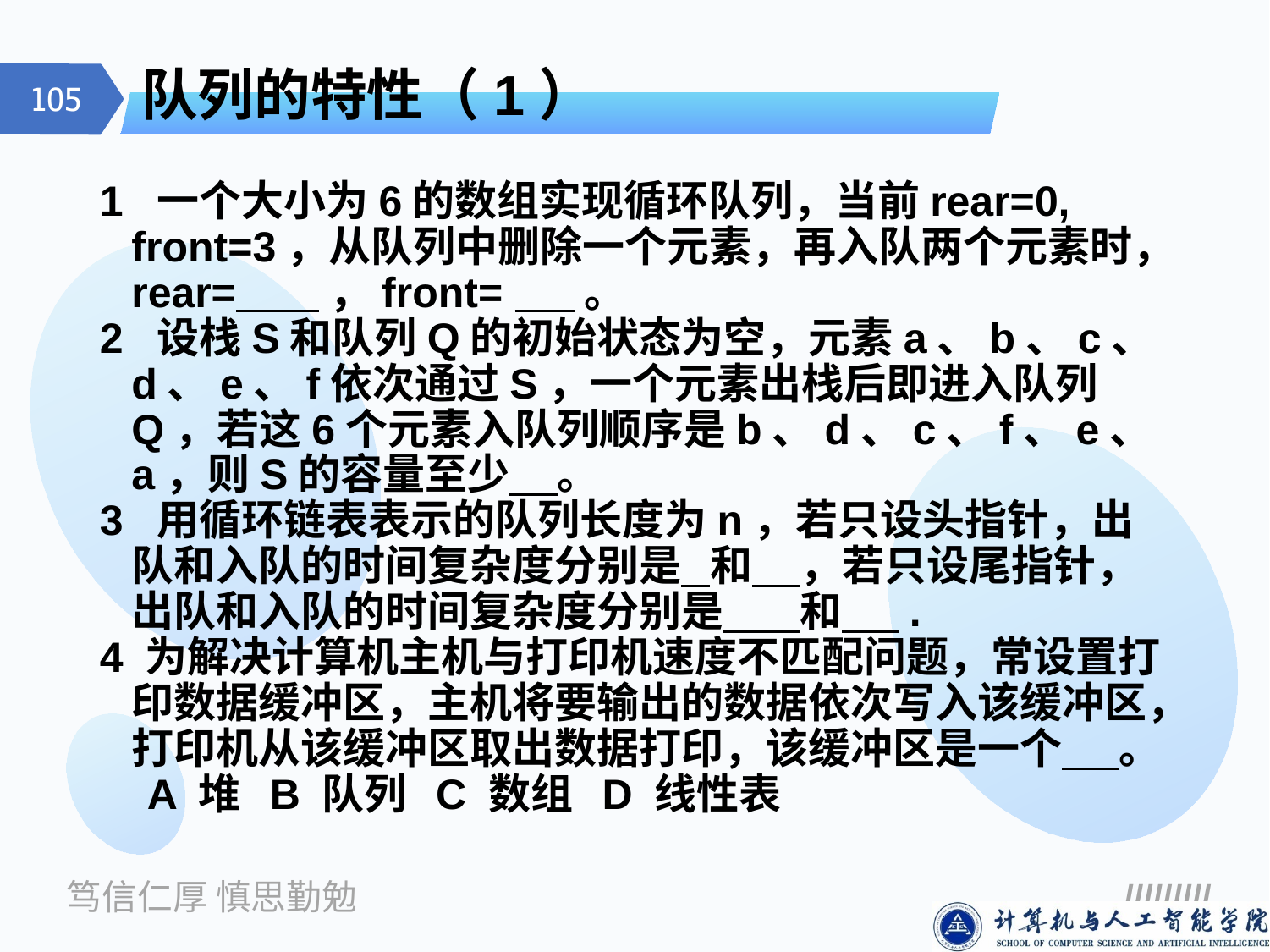

# 队列的特性（1）
1  一个大小为6的数组实现循环队列，当前rear=0, front=3，从队列中删除一个元素，再入队两个元素时，rear=       ，front=      。
2  设栈S和队列Q的初始状态为空，元素a、b、c、d、e、f依次通过S，一个元素出栈后即进入队列Q，若这6个元素入队列顺序是b、d、c、f、e、a，则S的容量至少     。
3  用循环链表表示的队列长度为n，若只设头指针，出队和入队的时间复杂度分别是   和     ，若只设尾指针，出队和入队的时间复杂度分别是        和      .
4 为解决计算机主机与打印机速度不匹配问题，常设置打印数据缓冲区，主机将要输出的数据依次写入该缓冲区，打印机从该缓冲区取出数据打印，该缓冲区是一个      。
    A 堆  B 队列  C 数组  D 线性表